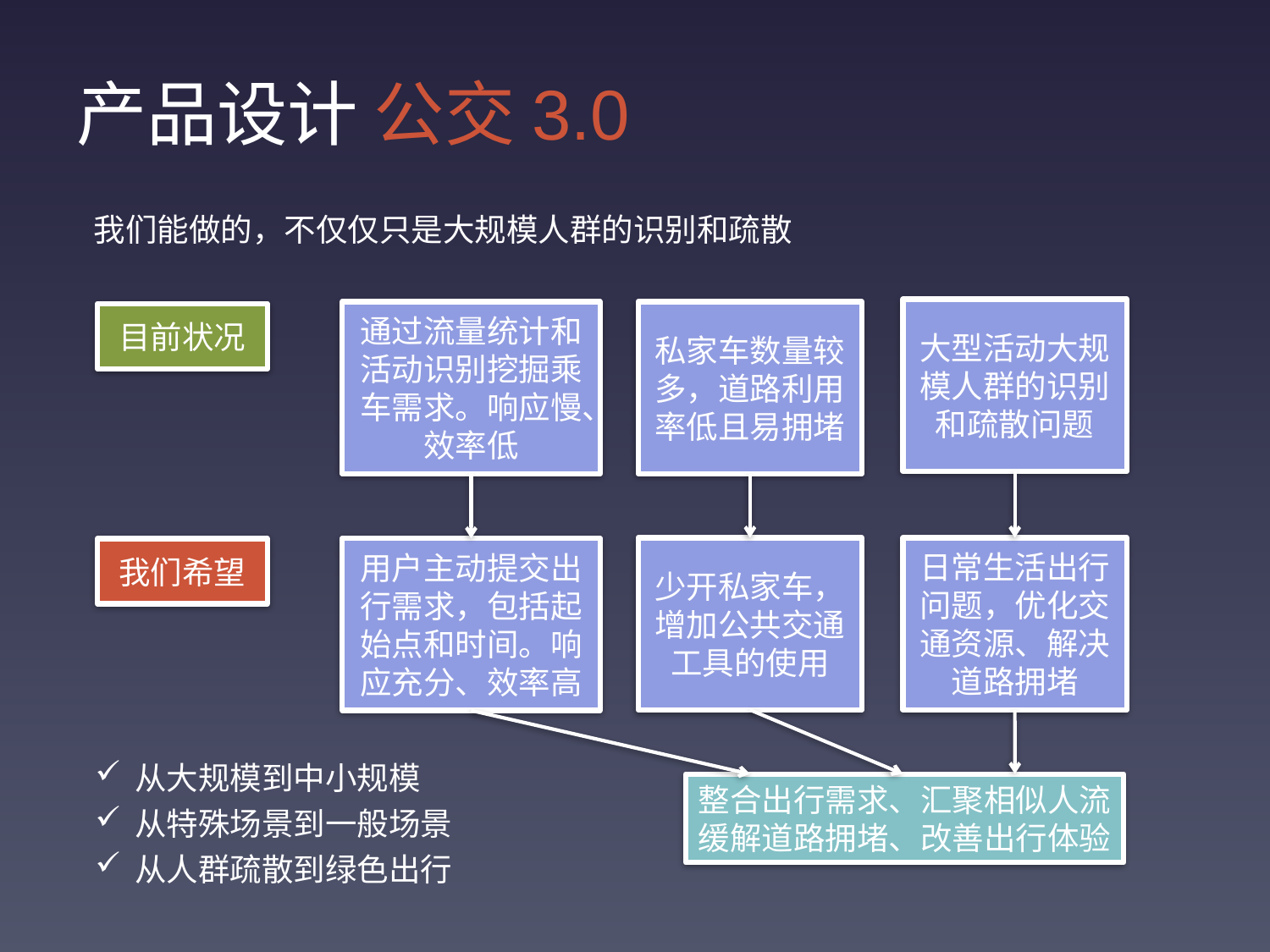

# 产品设计 公交3.0
我们能做的，不仅仅只是大规模人群的识别和疏散
大型活动大规模人群的识别和疏散问题
通过流量统计和活动识别挖掘乘车需求。响应慢、效率低
私家车数量较多，道路利用率低且易拥堵
目前状况
少开私家车，增加公共交通工具的使用
日常生活出行问题，优化交通资源、解决道路拥堵
我们希望
用户主动提交出行需求，包括起始点和时间。响应充分、效率高
从大规模到中小规模
从特殊场景到一般场景
从人群疏散到绿色出行
整合出行需求、汇聚相似人流
缓解道路拥堵、改善出行体验